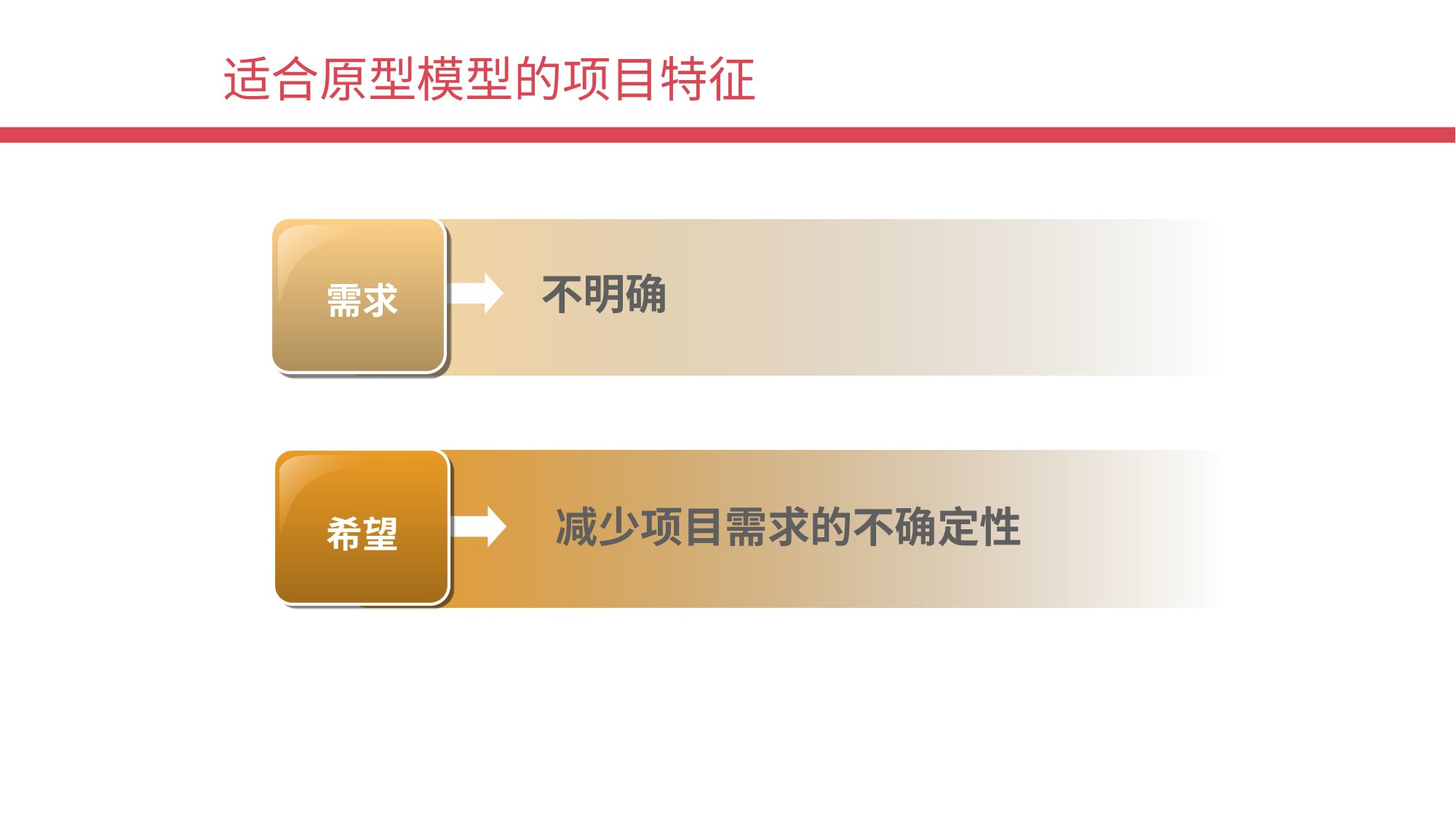

# 适合原型模型的项目特征

不明确
 需求

减少项目需求的不确定性
 希望

78